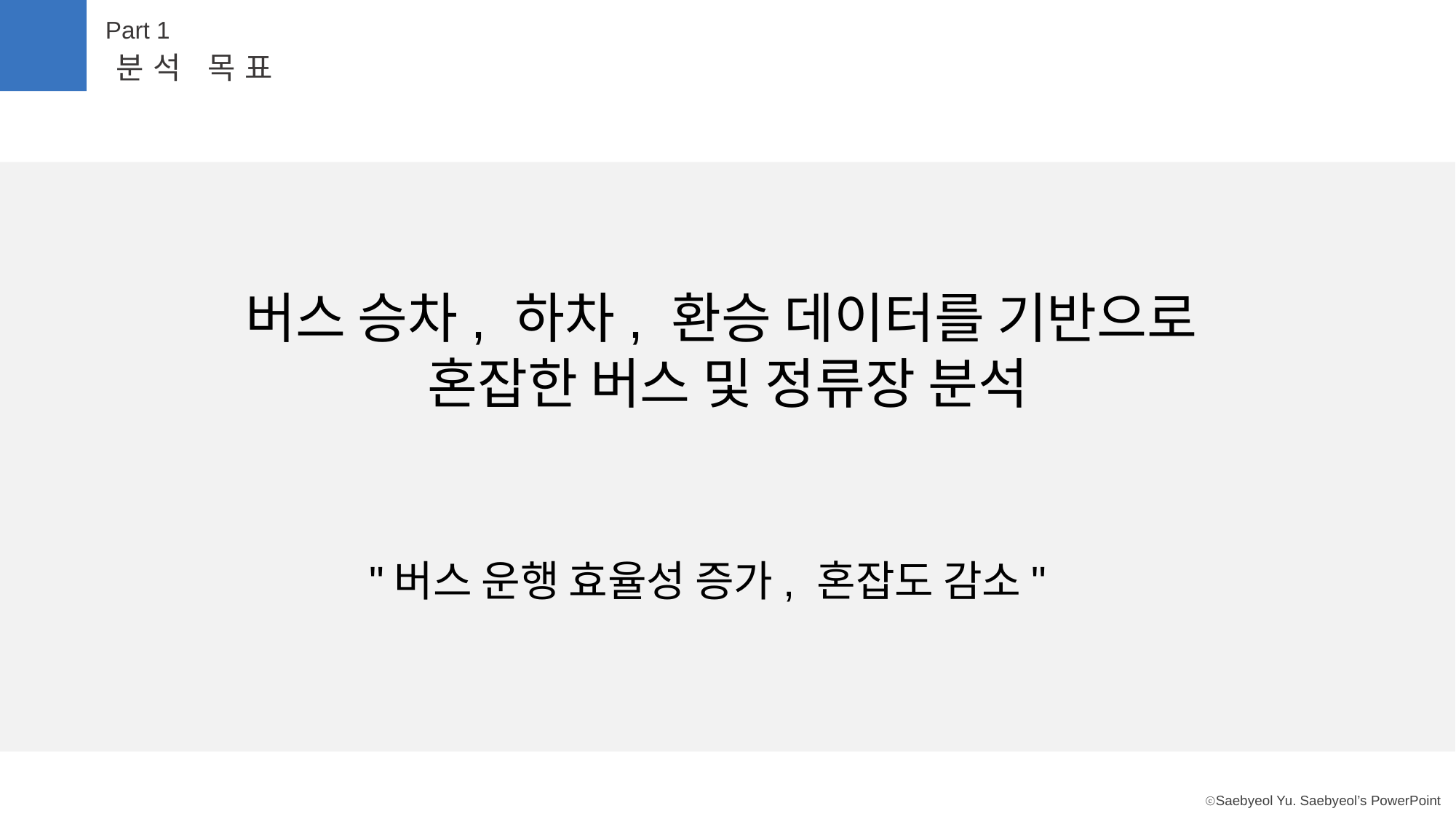

Part 1
분석 목표

버스 승차, 하차, 환승 데이터를 기반으로
혼잡한 버스 및 정류장 분석
"버스 운행 효율성 증가, 혼잡도 감소"